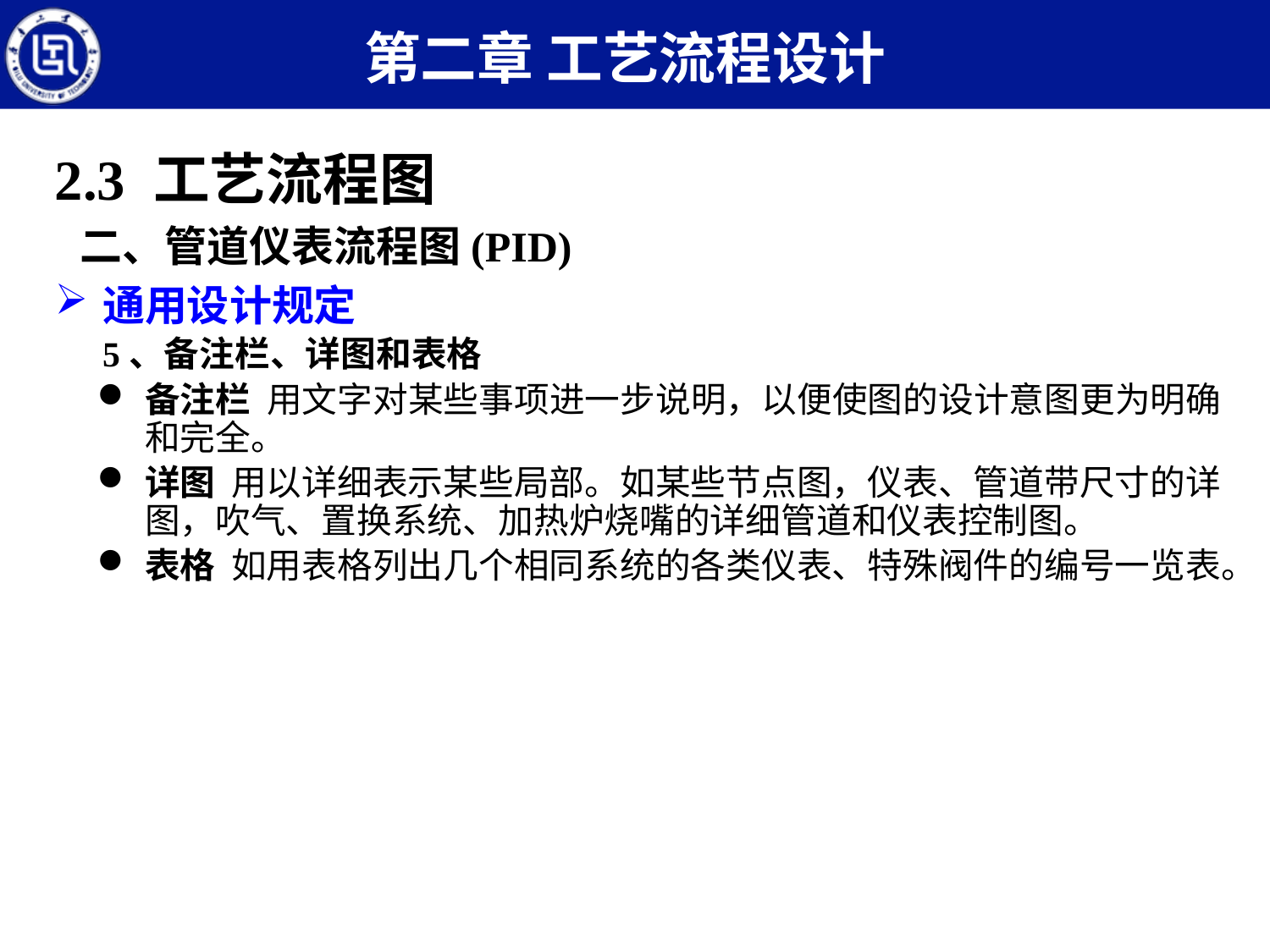

第二章 工艺流程设计
2.3 工艺流程图
二、管道仪表流程图(PID)
通用设计规定
	5、备注栏、详图和表格
备注栏  用文字对某些事项进一步说明，以便使图的设计意图更为明确和完全。
详图  用以详细表示某些局部。如某些节点图，仪表、管道带尺寸的详图，吹气、置换系统、加热炉烧嘴的详细管道和仪表控制图。
表格  如用表格列出几个相同系统的各类仪表、特殊阀件的编号一览表。